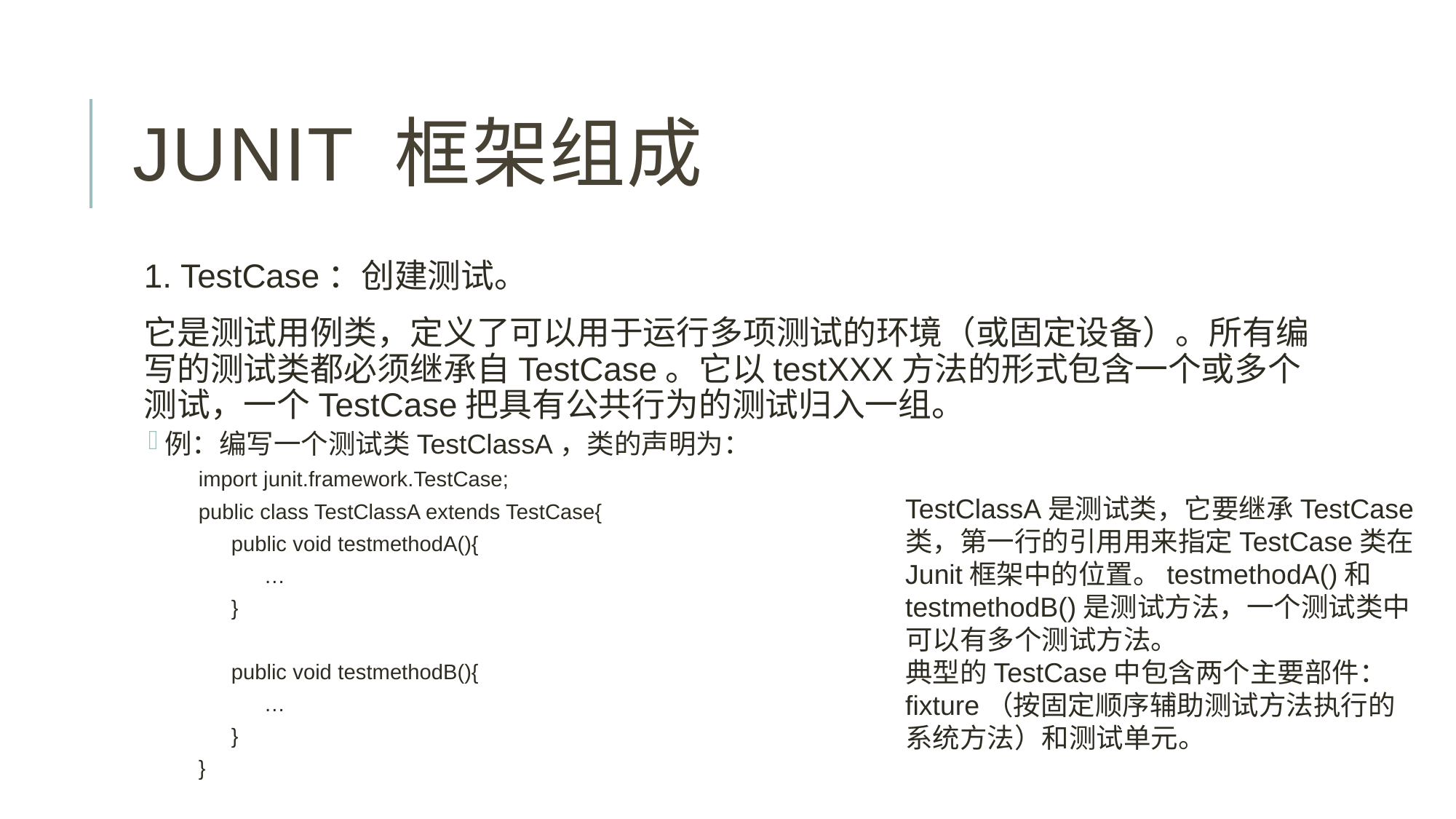

# Junit 框架组成
1. TestCase：创建测试。
它是测试用例类，定义了可以用于运行多项测试的环境（或固定设备）。所有编写的测试类都必须继承自TestCase。它以testXXX方法的形式包含一个或多个测试，一个TestCase把具有公共行为的测试归入一组。
例：编写一个测试类TestClassA，类的声明为：
import junit.framework.TestCase;
public class TestClassA extends TestCase{
public void testmethodA(){
…
}

public void testmethodB(){
…
}
}

TestClassA是测试类，它要继承TestCase类，第一行的引用用来指定TestCase类在Junit框架中的位置。testmethodA()和testmethodB()是测试方法，一个测试类中可以有多个测试方法。
典型的TestCase中包含两个主要部件：fixture（按固定顺序辅助测试方法执行的系统方法）和测试单元。